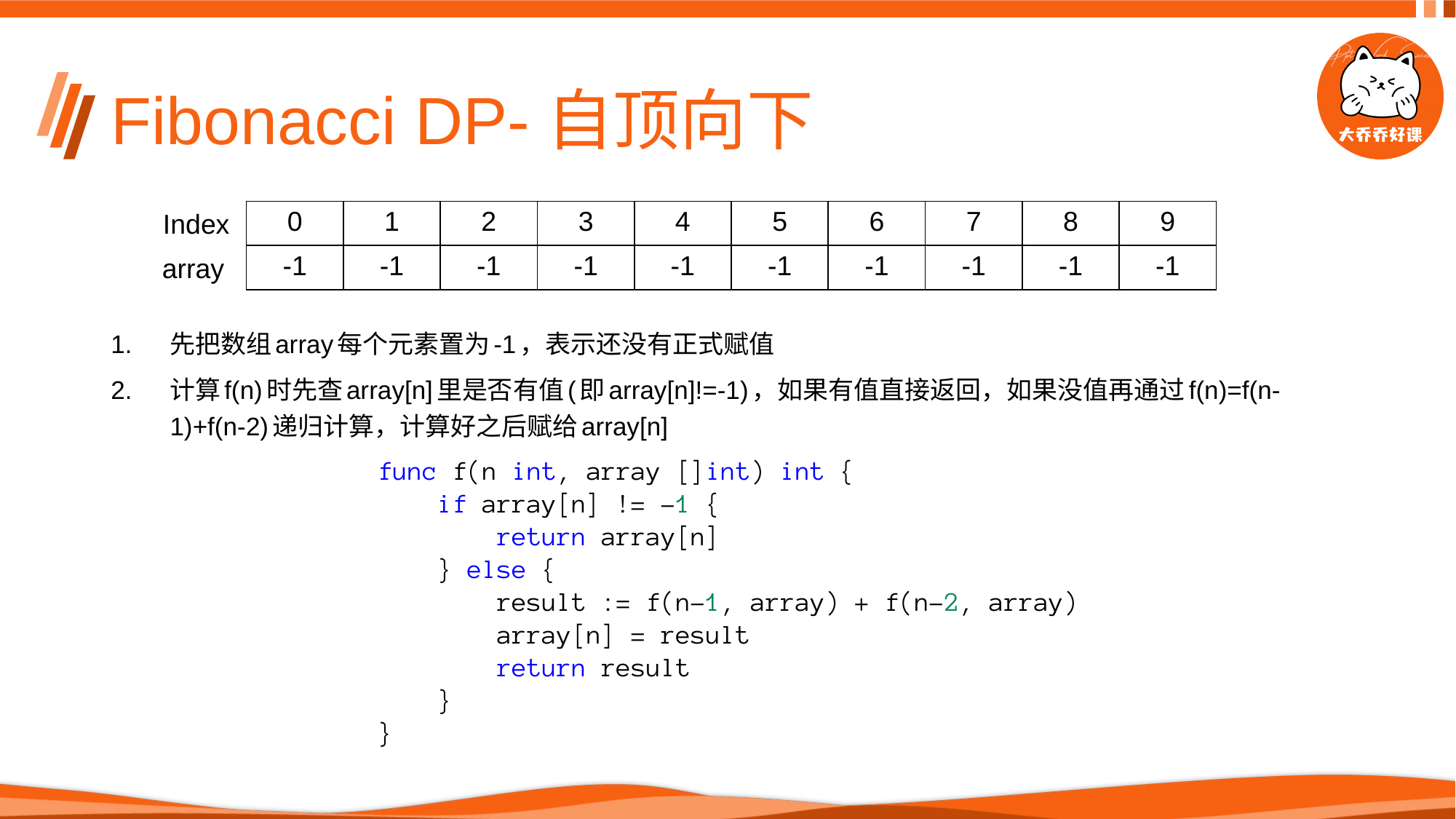

# Fibonacci DP-自顶向下
| 0 | 1 | 2 | 3 | 4 | 5 | 6 | 7 | 8 | 9 |
| --- | --- | --- | --- | --- | --- | --- | --- | --- | --- |
| -1 | -1 | -1 | -1 | -1 | -1 | -1 | -1 | -1 | -1 |
Index
array
先把数组array每个元素置为-1，表示还没有正式赋值
计算f(n)时先查array[n]里是否有值(即array[n]!=-1)，如果有值直接返回，如果没值再通过f(n)=f(n-1)+f(n-2)递归计算，计算好之后赋给array[n]
func f(n int, array []int) int {
    if array[n] != -1 {
        return array[n]
    } else {
        result := f(n-1, array) + f(n-2, array)
        array[n] = result
        return result
    }
}